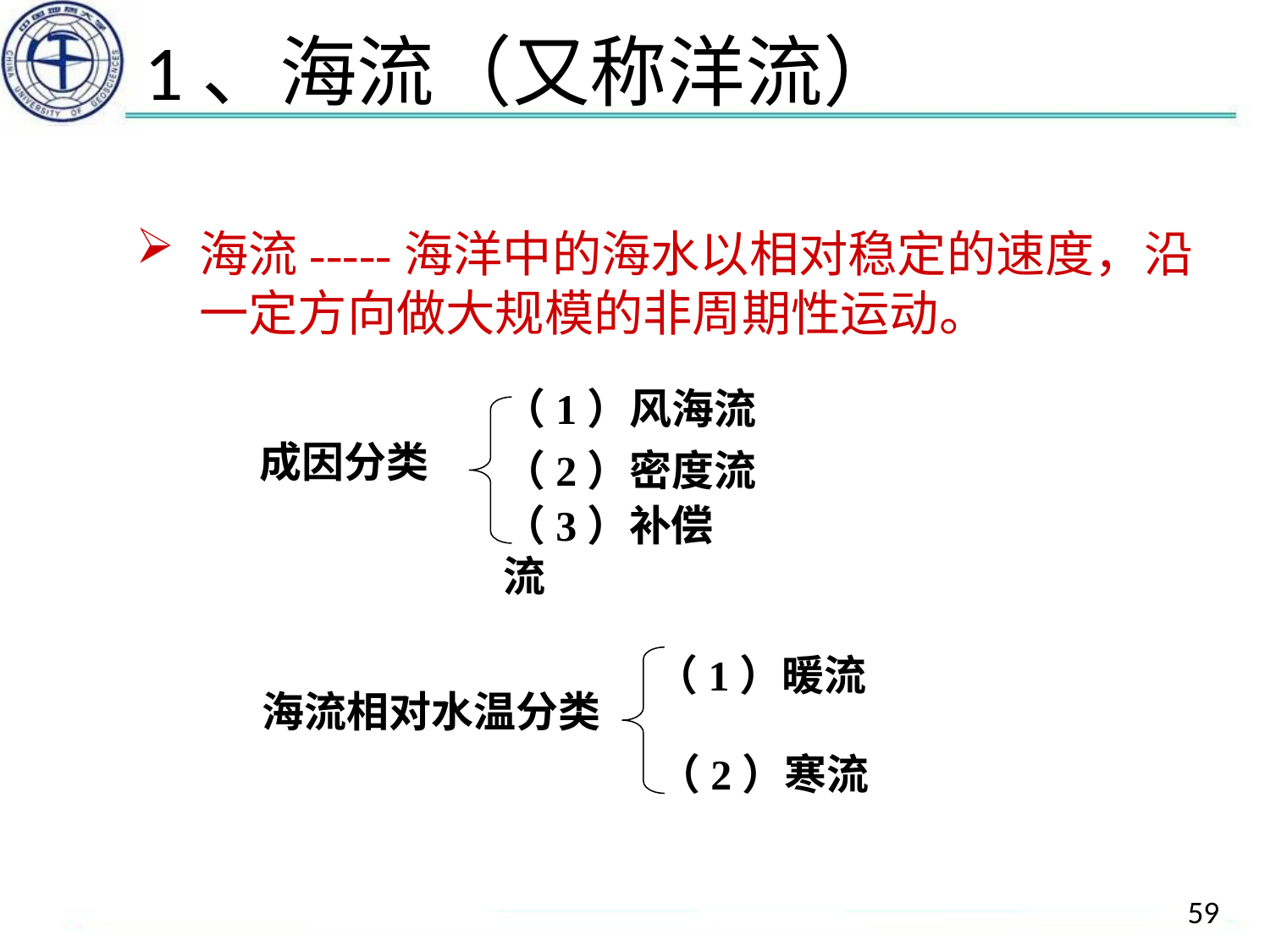

# 1、海流（又称洋流）
海流-----海洋中的海水以相对稳定的速度，沿一定方向做大规模的非周期性运动。
（1）风海流

成因分类
（2）密度流
（3）补偿流
（1）暖流

海流相对水温分类
（2）寒流
59